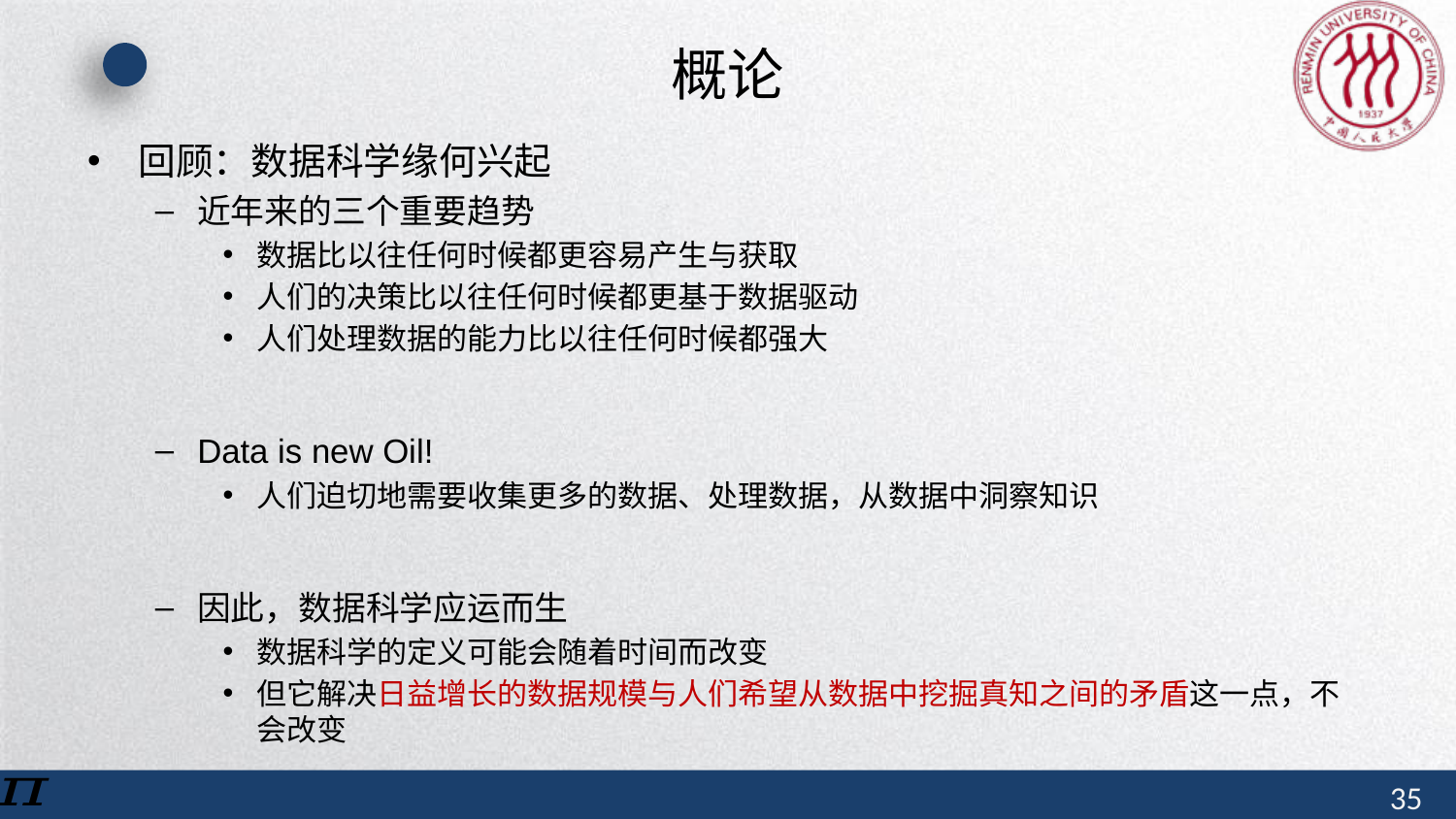

# 概论
回顾：数据科学缘何兴起
近年来的三个重要趋势
数据比以往任何时候都更容易产生与获取
人们的决策比以往任何时候都更基于数据驱动
人们处理数据的能力比以往任何时候都强大

Data is new Oil!
人们迫切地需要收集更多的数据、处理数据，从数据中洞察知识

因此，数据科学应运而生
数据科学的定义可能会随着时间而改变
但它解决日益增长的数据规模与人们希望从数据中挖掘真知之间的矛盾这一点，不会改变